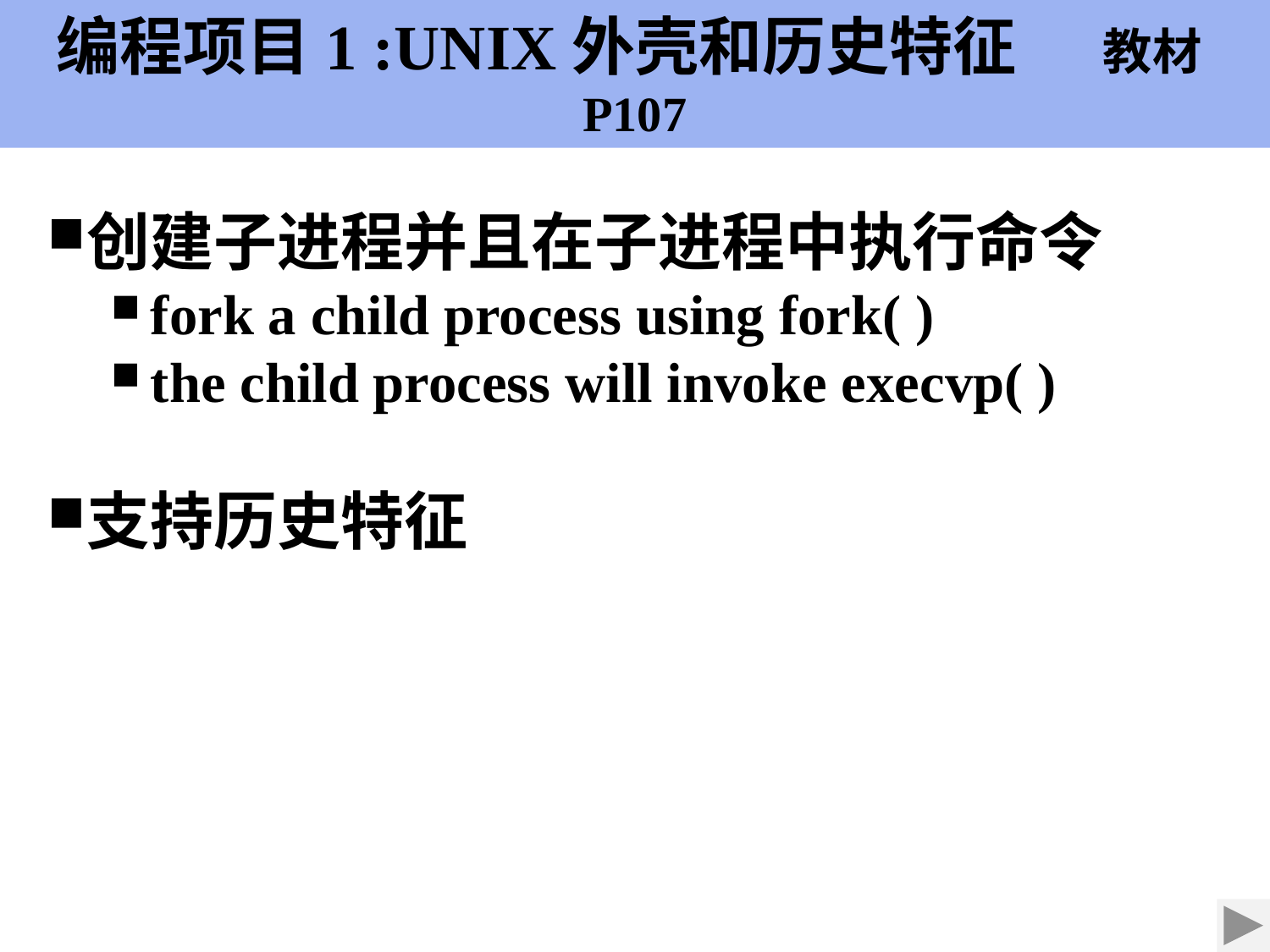

编程项目1 :UNIX外壳和历史特征      教材P107
创建子进程并且在子进程中执行命令
fork a child process using fork( )
the child process will invoke execvp( )

支持历史特征